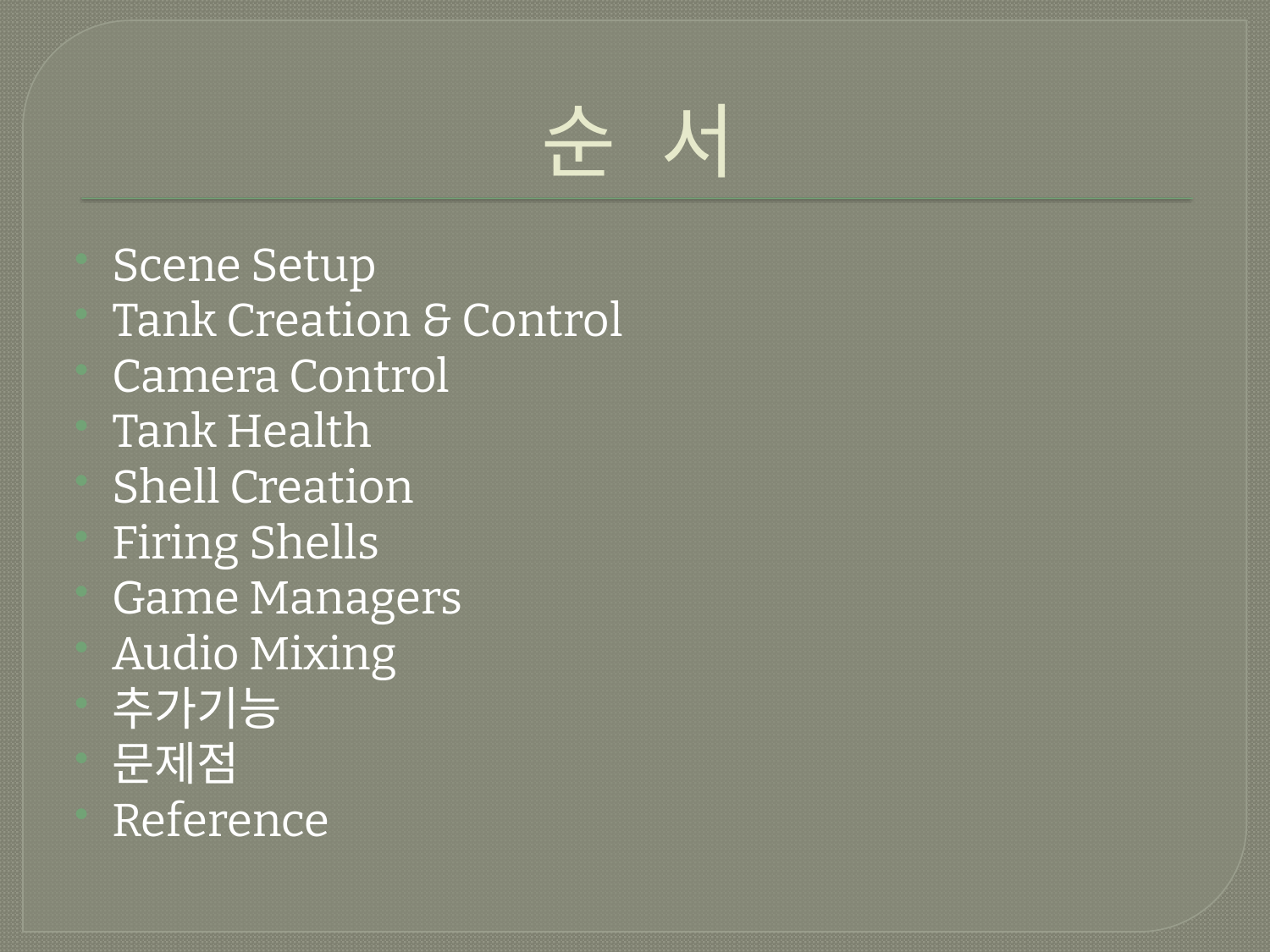

# 순  서
Scene Setup
Tank Creation & Control
Camera Control
Tank Health
Shell Creation
Firing Shells
Game Managers
Audio Mixing
추가기능
문제점
Reference